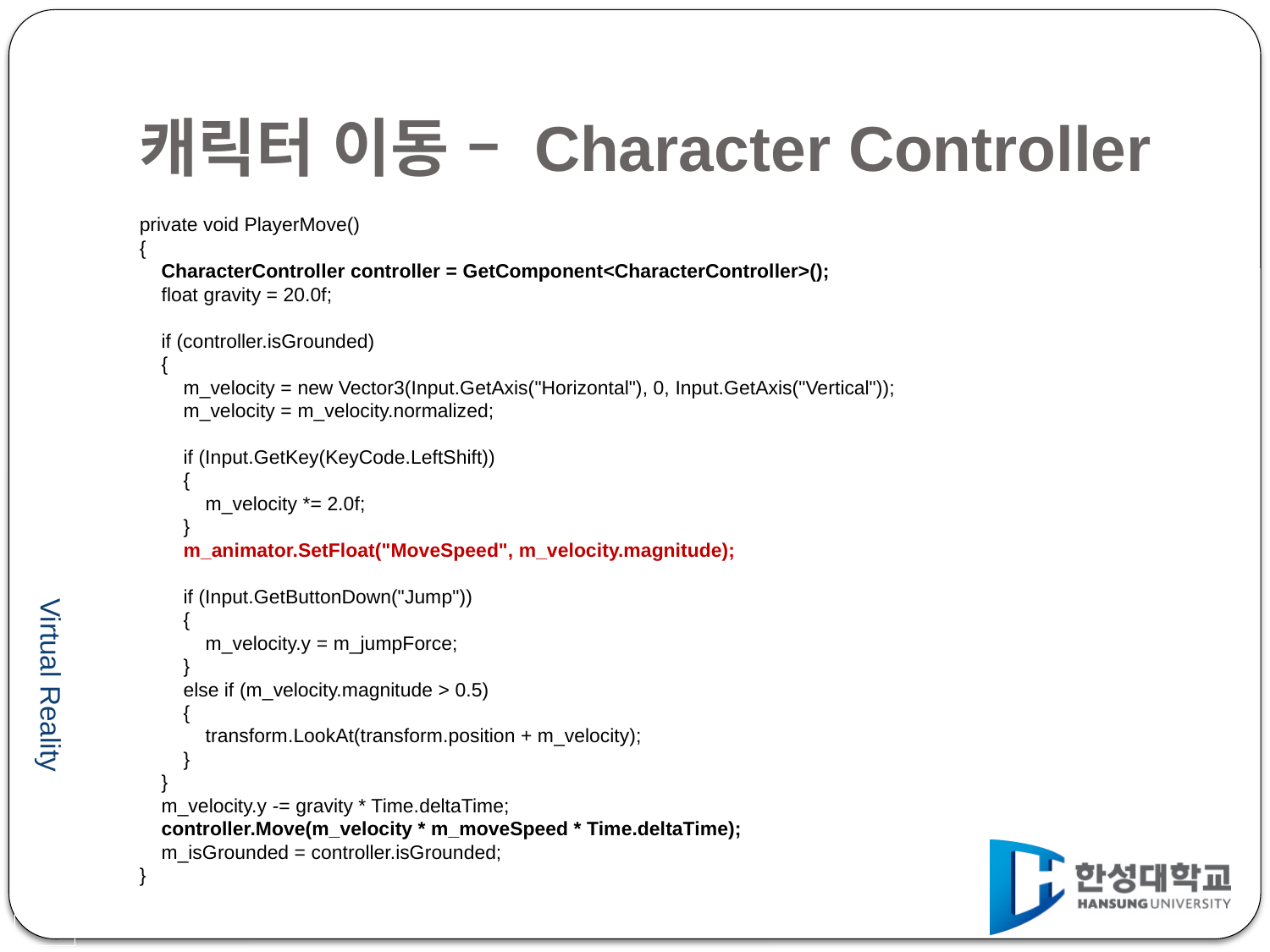

# 캐릭터 이동 – Character Controller

private void PlayerMove()
{
    CharacterController controller = GetComponent<CharacterController>();
    float gravity = 20.0f;

    if (controller.isGrounded)
    {
        m_velocity = new Vector3(Input.GetAxis("Horizontal"), 0, Input.GetAxis("Vertical"));
        m_velocity = m_velocity.normalized;

        if (Input.GetKey(KeyCode.LeftShift))
        {
            m_velocity *= 2.0f;
        }
        m_animator.SetFloat("MoveSpeed", m_velocity.magnitude);

        if (Input.GetButtonDown("Jump"))
        {
            m_velocity.y = m_jumpForce;
        }
        else if (m_velocity.magnitude > 0.5)
        {
            transform.LookAt(transform.position + m_velocity);
        }
    }
    m_velocity.y -= gravity * Time.deltaTime;
    controller.Move(m_velocity * m_moveSpeed * Time.deltaTime);
    m_isGrounded = controller.isGrounded;
}